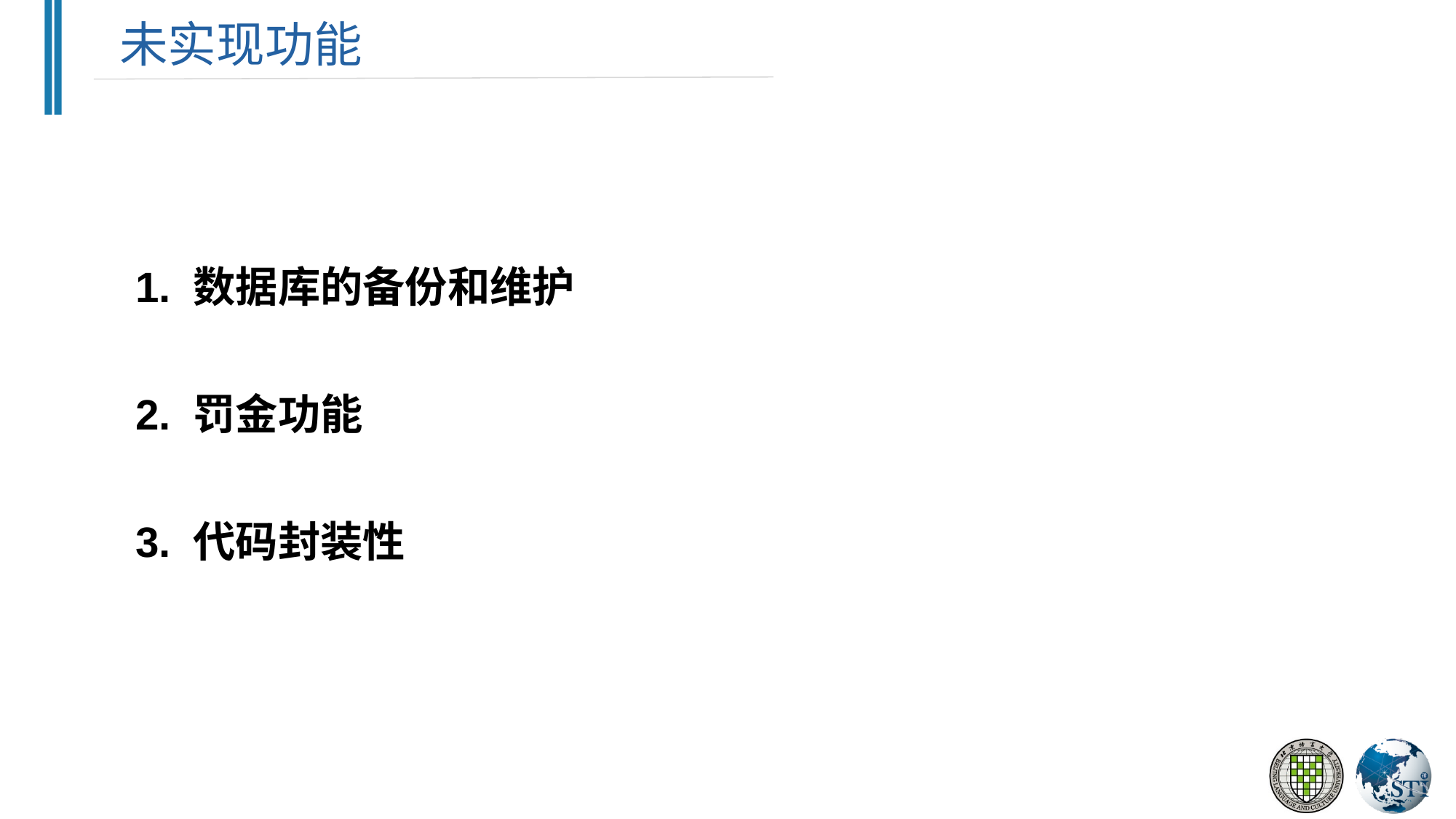

未实现功能

1. 数据库的备份和维护
2. 罚金功能
3. 代码封装性
Cosmetics Website
How is the product?
What is the product?